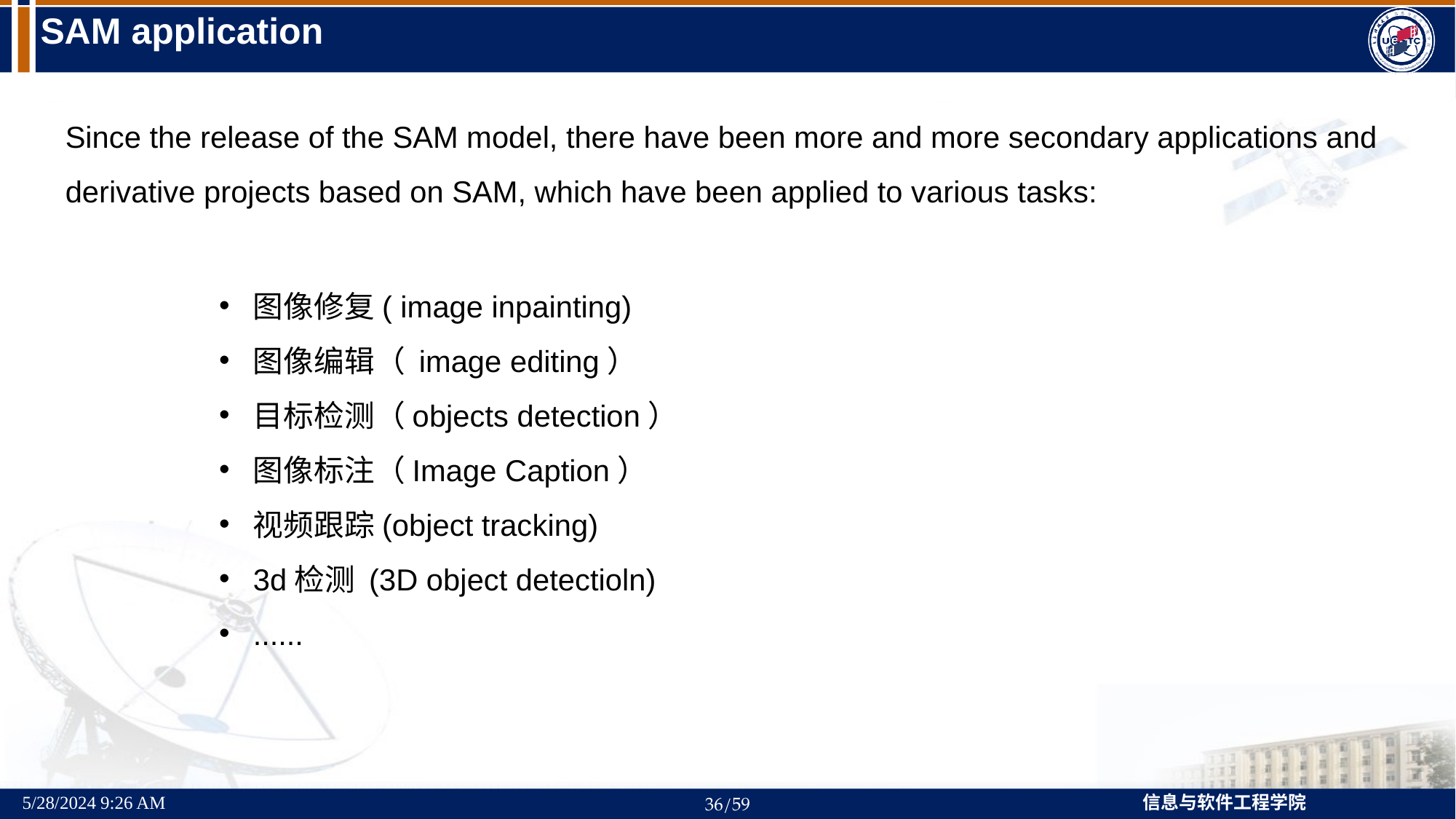

# SAM application
Since the release of the SAM model, there have been more and more secondary applications and derivative projects based on SAM, which have been applied to various tasks:
图像修复( image inpainting)
图像编辑（ image editing）
目标检测（objects detection）
图像标注（Image Caption）
视频跟踪(object tracking)
3d检测 (3D object detectioln)
......